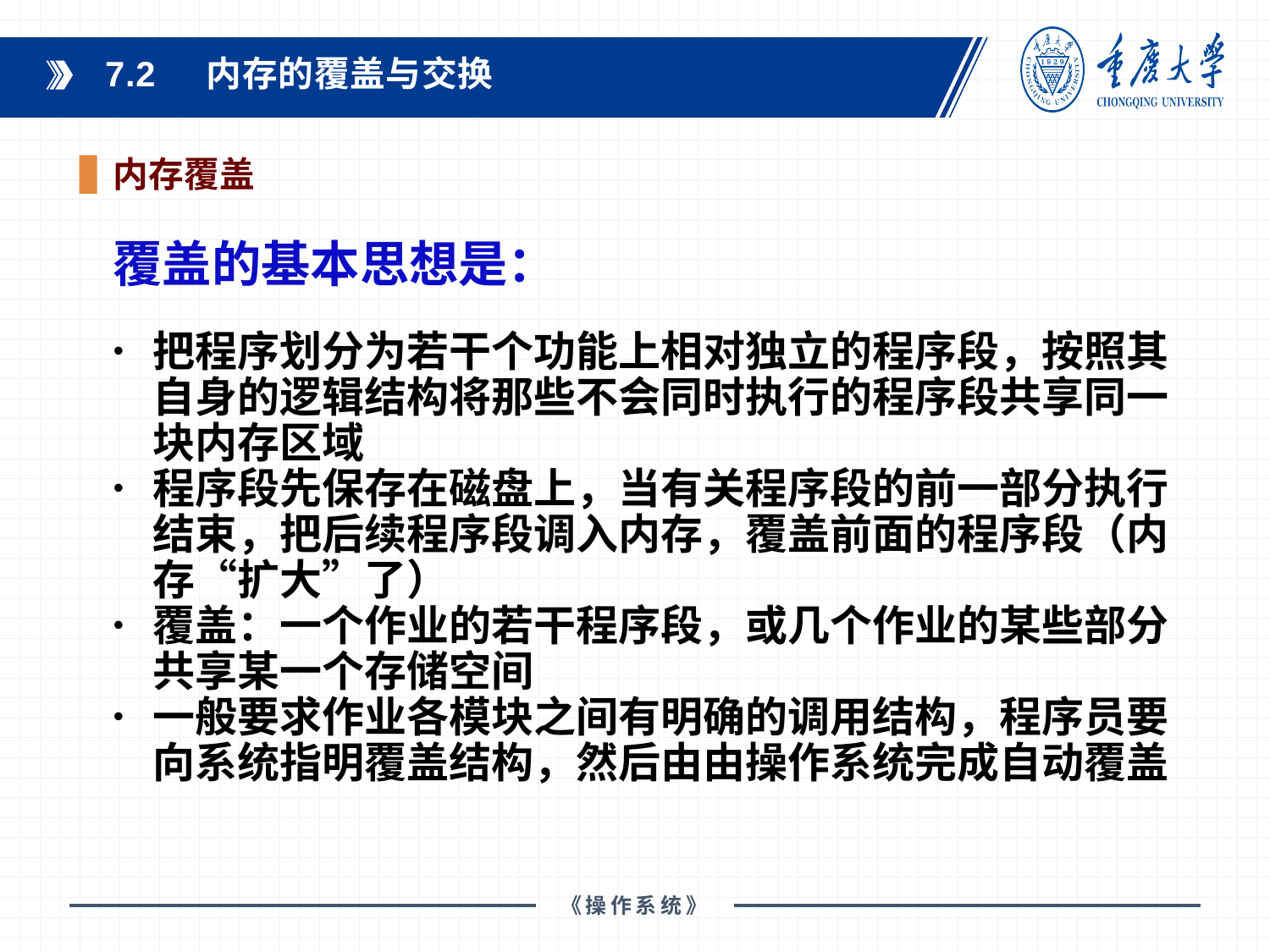

7.2    内存的覆盖与交换
内存覆盖

课程教材：
覆盖的基本思想是：

把程序划分为若干个功能上相对独立的程序段，按照其自身的逻辑结构将那些不会同时执行的程序段共享同一块内存区域
程序段先保存在磁盘上，当有关程序段的前一部分执行结束，把后续程序段调入内存，覆盖前面的程序段（内存“扩大”了）
覆盖：一个作业的若干程序段，或几个作业的某些部分共享某一个存储空间
一般要求作业各模块之间有明确的调用结构，程序员要向系统指明覆盖结构，然后由由操作系统完成自动覆盖